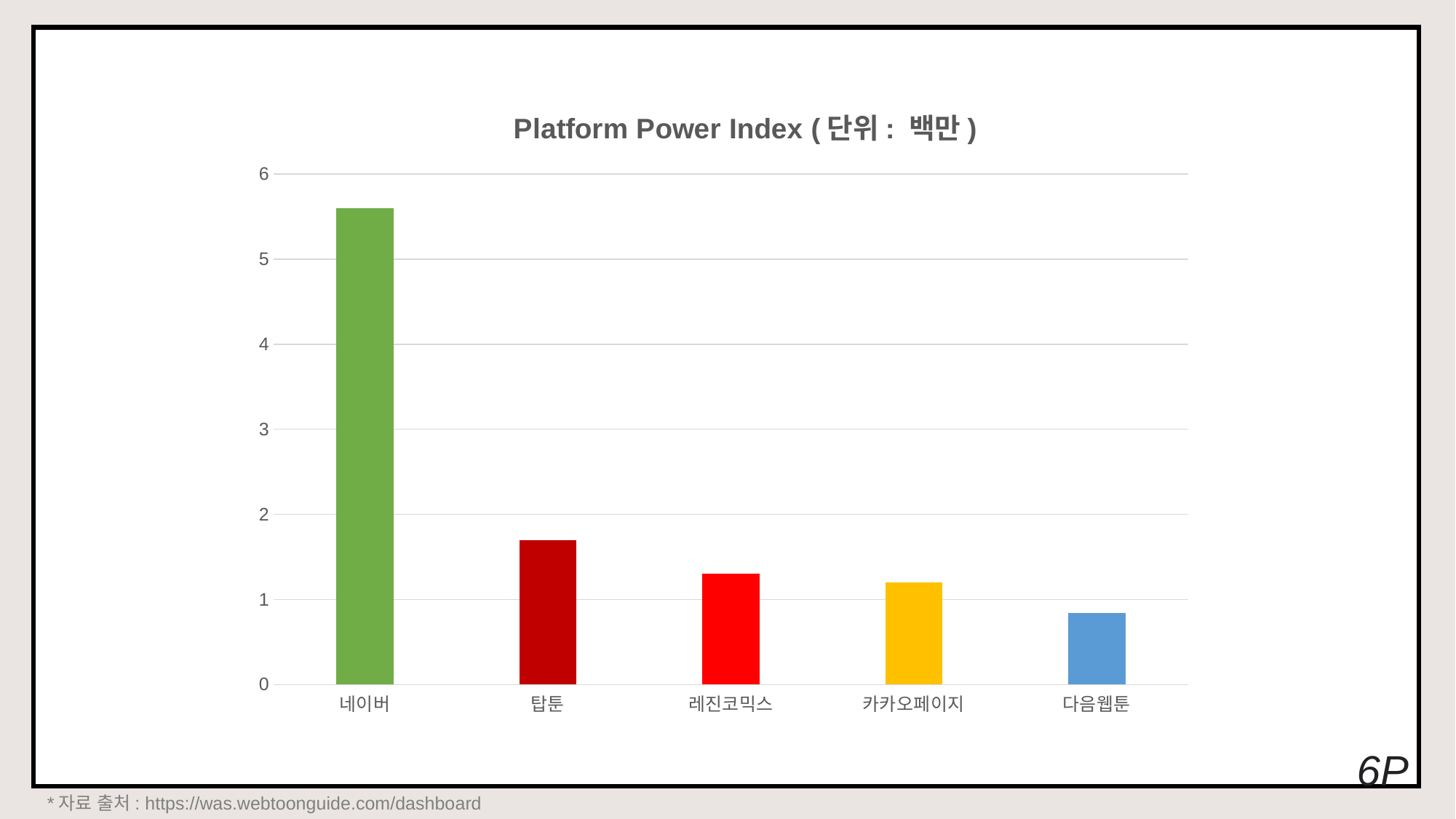

### Chart: Platform Power Index (단위: 백만)

| Category | Platform Power Index |
|---|---|
| 네이버 | 5.6 |
| 탑툰 | 1.7 |
| 레진코믹스 | 1.3 |
| 카카오페이지 | 1.2 |
| 다음웹툰 | 0.84 |
6P
*자료 출처: https://was.webtoonguide.com/dashboard